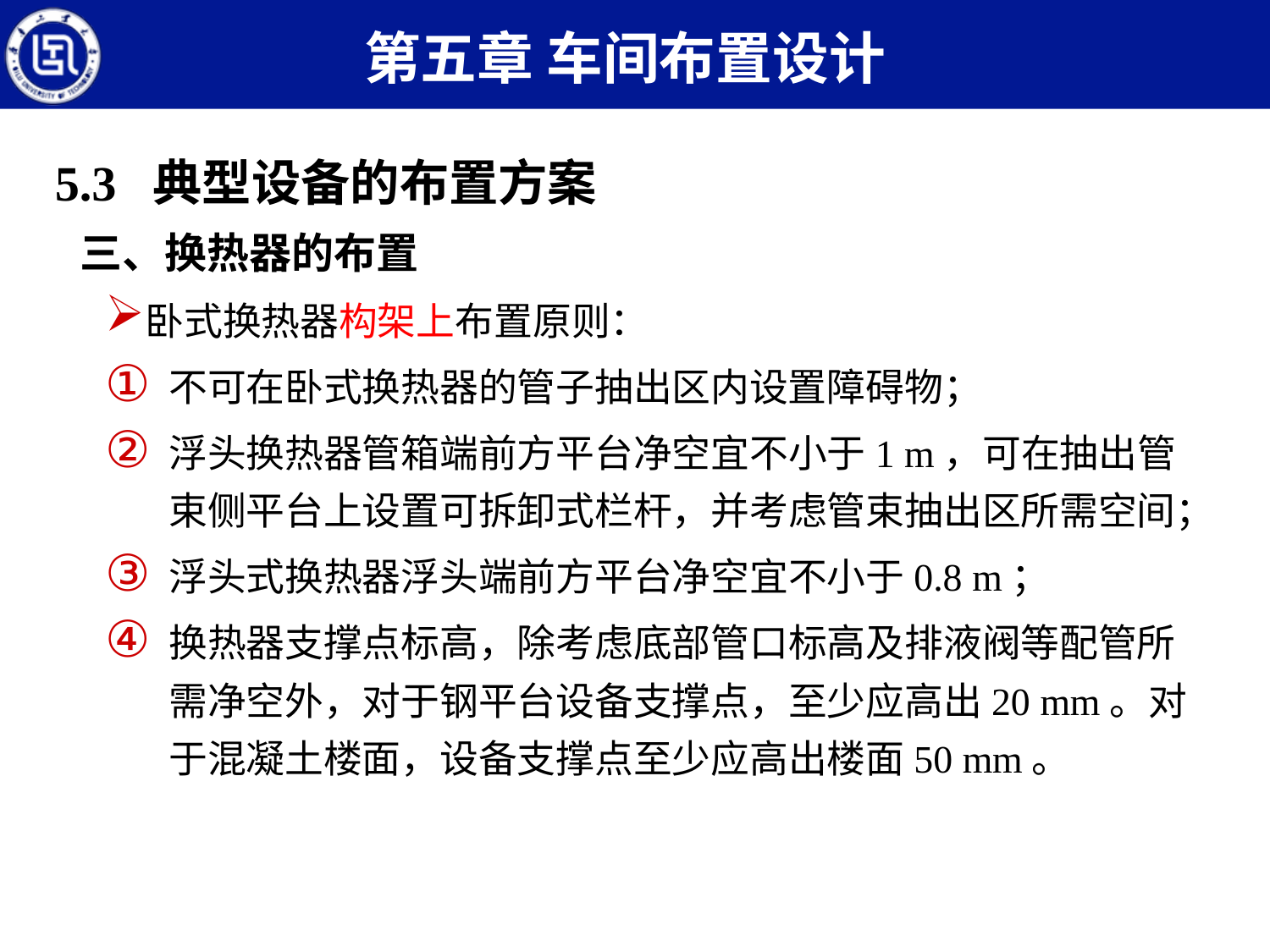

第五章 车间布置设计
5.3  典型设备的布置方案
三、换热器的布置
卧式换热器构架上布置原则：
不可在卧式换热器的管子抽出区内设置障碍物；
浮头换热器管箱端前方平台净空宜不小于1 m，可在抽出管束侧平台上设置可拆卸式栏杆，并考虑管束抽出区所需空间；
浮头式换热器浮头端前方平台净空宜不小于0.8 m；
换热器支撑点标高，除考虑底部管口标高及排液阀等配管所需净空外，对于钢平台设备支撑点，至少应高出20 mm。对于混凝土楼面，设备支撑点至少应高出楼面50 mm。